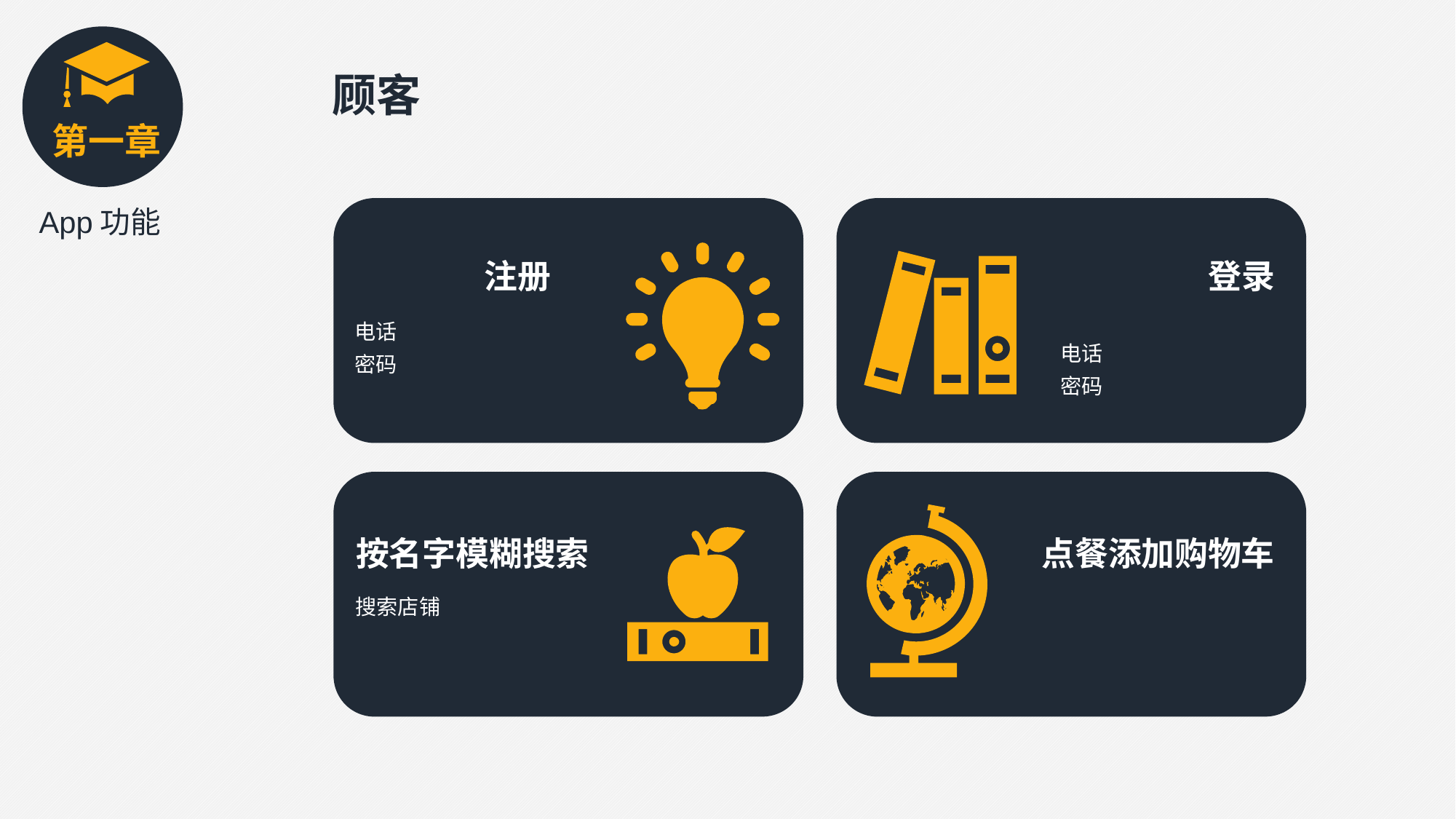

顾客
第一章
App功能

注册
登录

电话
密码

电话
密码

点餐添加购物车

按名字模糊搜索
搜索店铺